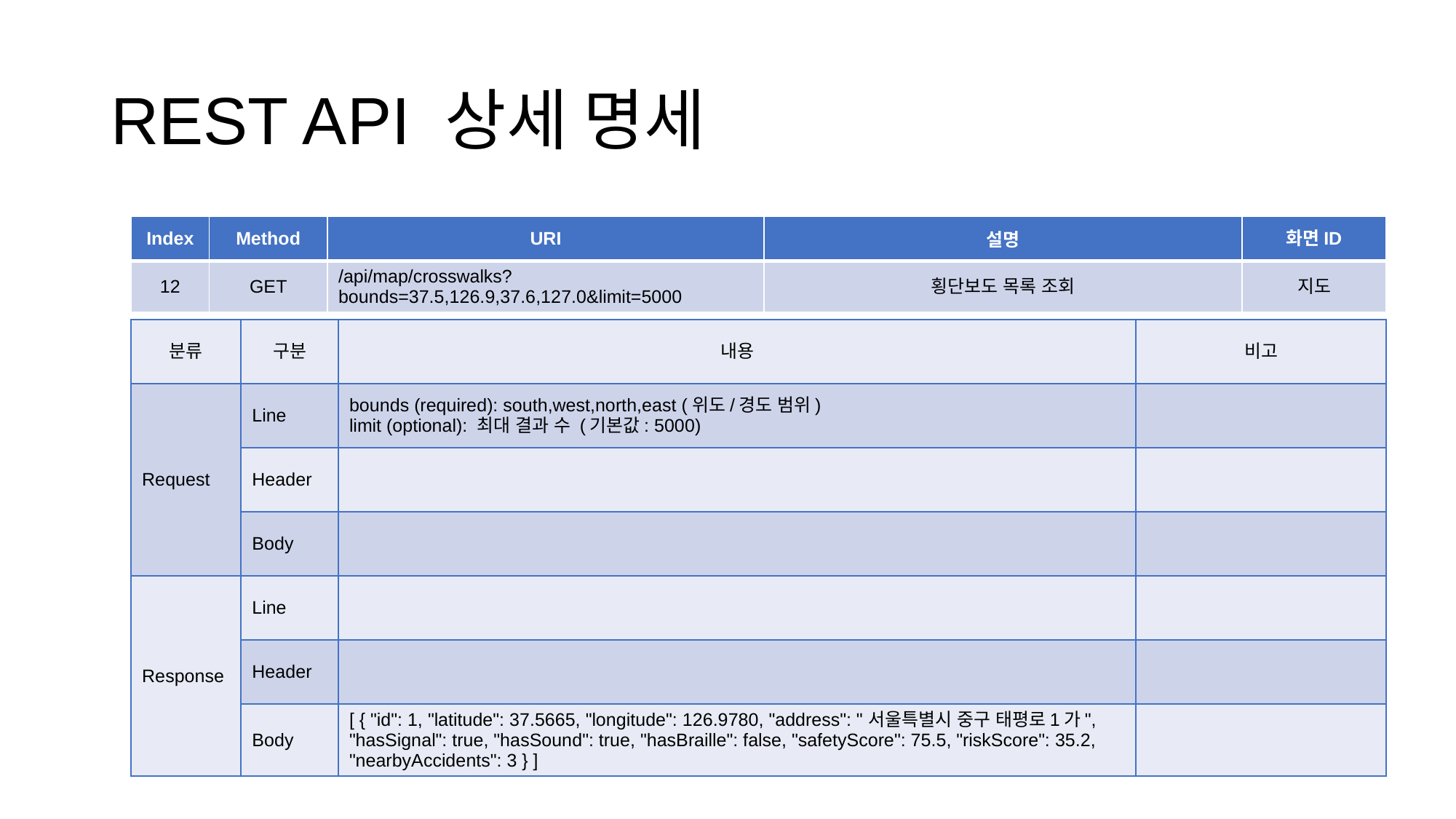

# REST API 상세 명세
| Index | Method | URI | 설명 | 화면ID |
| --- | --- | --- | --- | --- |
| 12 | GET | /api/map/crosswalks?bounds=37.5,126.9,37.6,127.0&limit=5000 | 횡단보도 목록 조회 | 지도 |
| 분류 | 구분 | 내용 | 비고 |
| --- | --- | --- | --- |
| Request | Line | bounds (required): south,west,north,east (위도/경도 범위) limit (optional): 최대 결과 수 (기본값: 5000) |  |
|  | Header |  |  |
|  | Body |  |  |
| Response | Line |  |  |
|  | Header |  |  |
|  | Body | [ { "id": 1, "latitude": 37.5665, "longitude": 126.9780, "address": "서울특별시 중구 태평로1가", "hasSignal": true, "hasSound": true, "hasBraille": false, "safetyScore": 75.5, "riskScore": 35.2, "nearbyAccidents": 3 } ] |  |